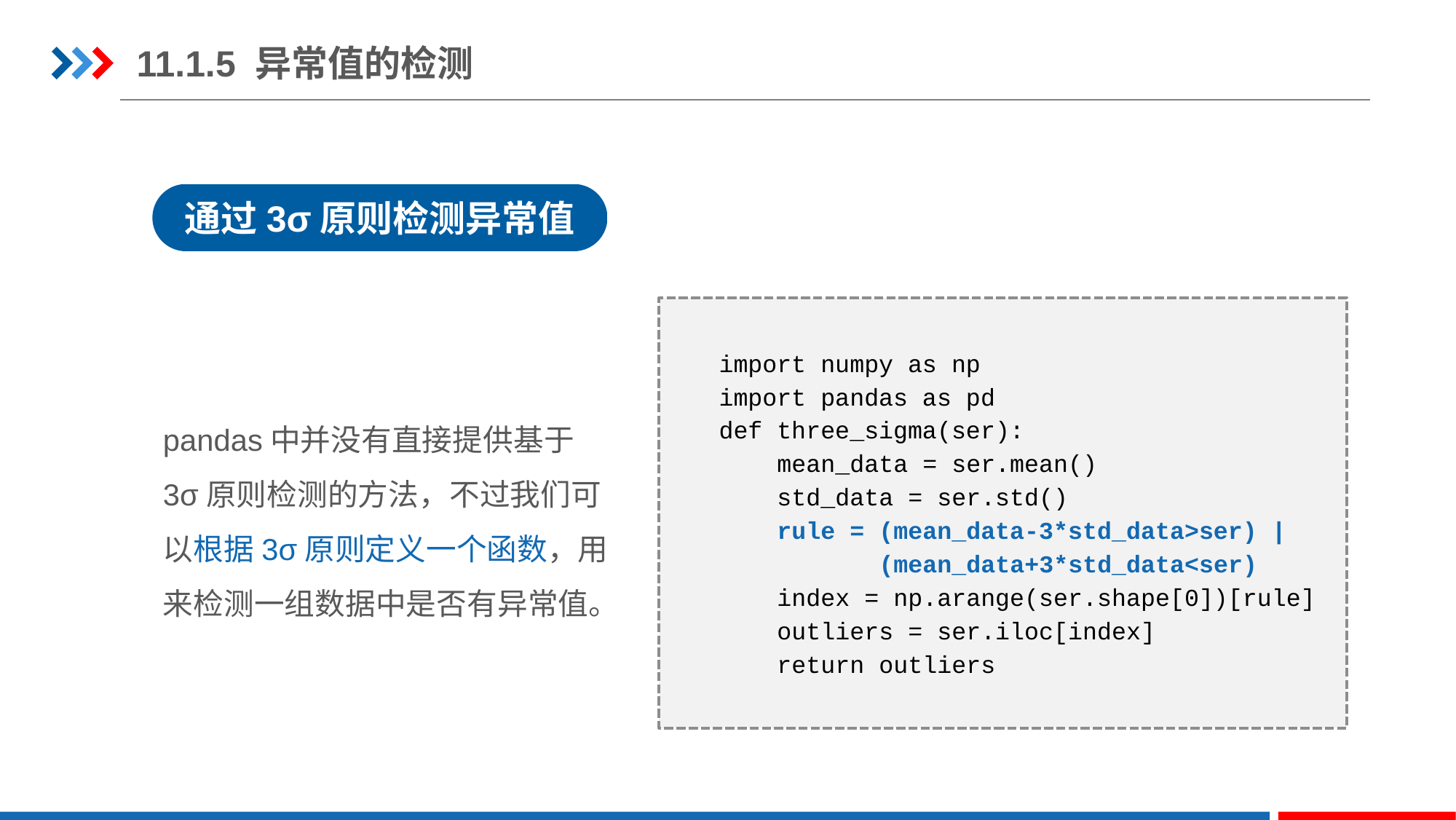

11.1.5 异常值的检测
通过3σ原则检测异常值

import numpy as np
import pandas as pd
def three_sigma(ser):
    mean_data = ser.mean()
    std_data = ser.std()
    rule = (mean_data-3*std_data>ser) |
           (mean_data+3*std_data<ser)
    index = np.arange(ser.shape[0])[rule]
    outliers = ser.iloc[index]
    return outliers
pandas中并没有直接提供基于3σ原则检测的方法，不过我们可以根据3σ原则定义一个函数，用来检测一组数据中是否有异常值。